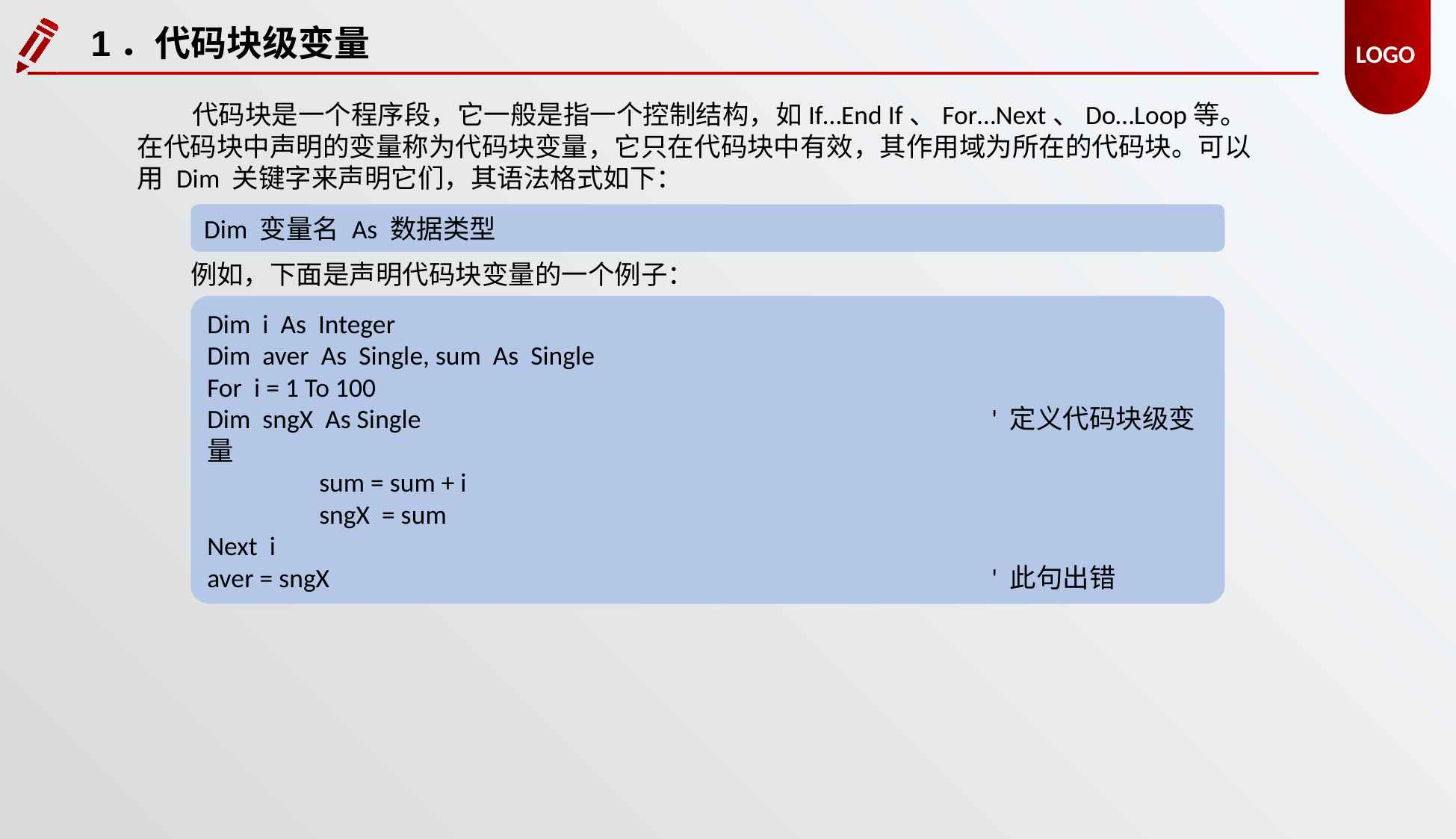

1．代码块级变量
代码块是一个程序段，它一般是指一个控制结构，如If…End If、For…Next、Do…Loop等。在代码块中声明的变量称为代码块变量，它只在代码块中有效，其作用域为所在的代码块。可以用 Dim 关键字来声明它们，其语法格式如下：
Dim 变量名 As 数据类型
例如，下面是声明代码块变量的一个例子：
Dim  i  As  Integer
Dim  aver  As  Single, sum  As  Single
For  i = 1 To 100
Dim  sngX  As Single						' 定义代码块级变量
 	sum = sum + i
 	sngX  = sum
Next  i
aver = sngX						' 此句出错